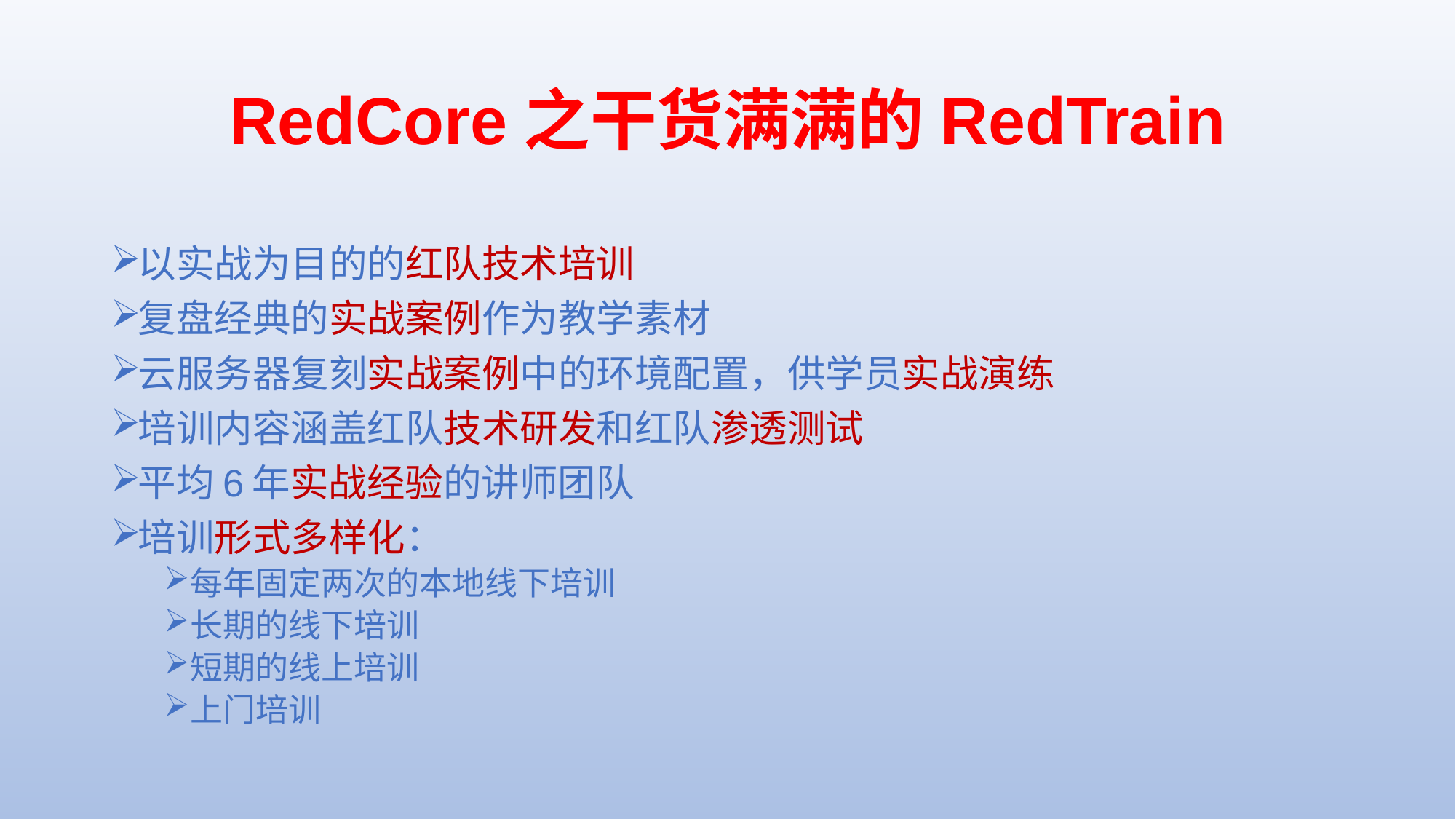

# RedCore之干货满满的RedTrain
以实战为目的的红队技术培训
复盘经典的实战案例作为教学素材
云服务器复刻实战案例中的环境配置，供学员实战演练
培训内容涵盖红队技术研发和红队渗透测试
平均6年实战经验的讲师团队
培训形式多样化：
每年固定两次的本地线下培训
长期的线下培训
短期的线上培训
上门培训